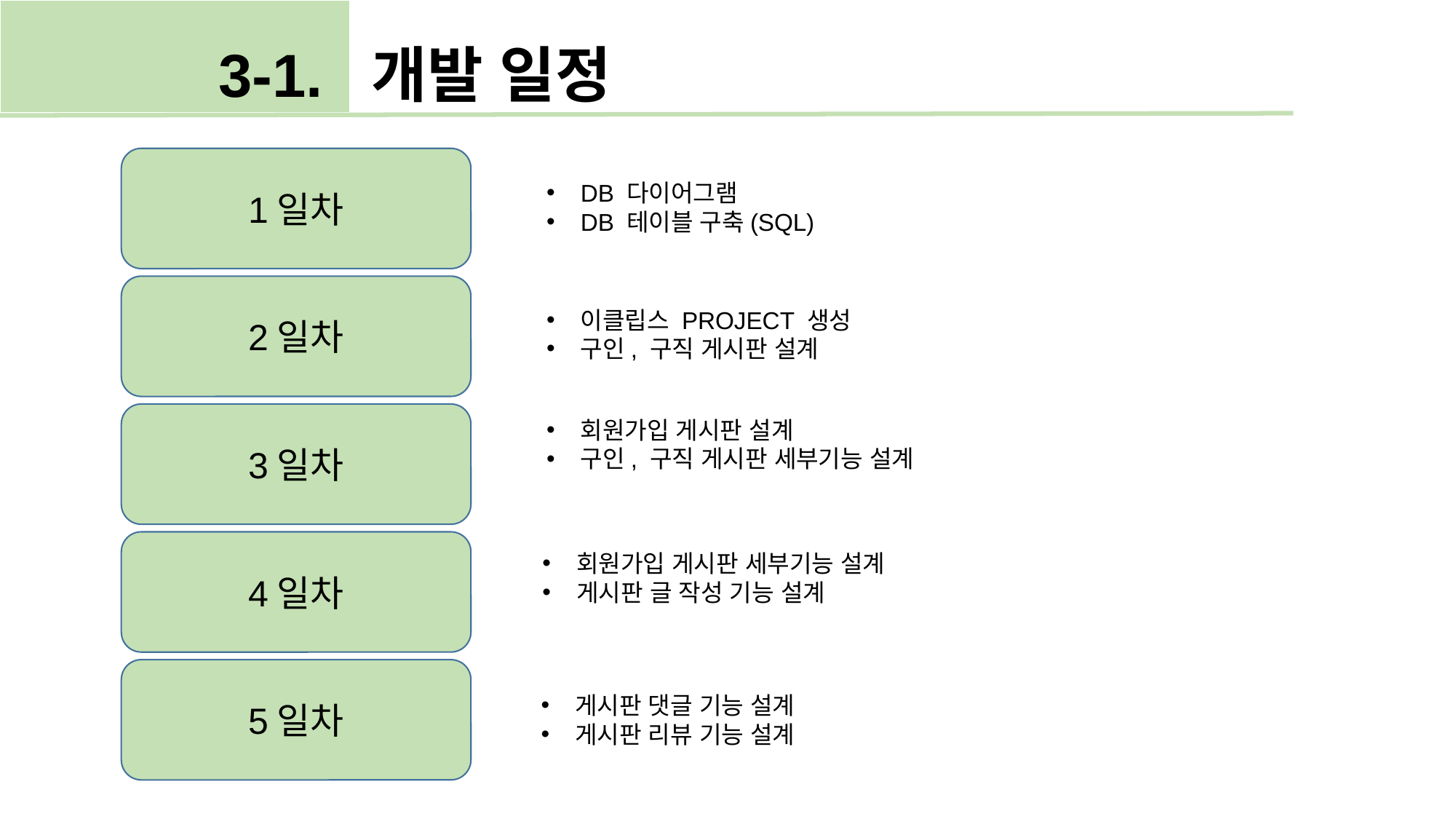

3-1.  개발 일정
1일차
DB 다이어그램
DB 테이블 구축(SQL)
2일차
이클립스 PROJECT 생성
구인, 구직 게시판 설계
3일차
회원가입 게시판 설계
구인, 구직 게시판 세부기능 설계
4일차
회원가입 게시판 세부기능 설계
게시판 글 작성 기능 설계
5일차
게시판 댓글 기능 설계
게시판 리뷰 기능 설계